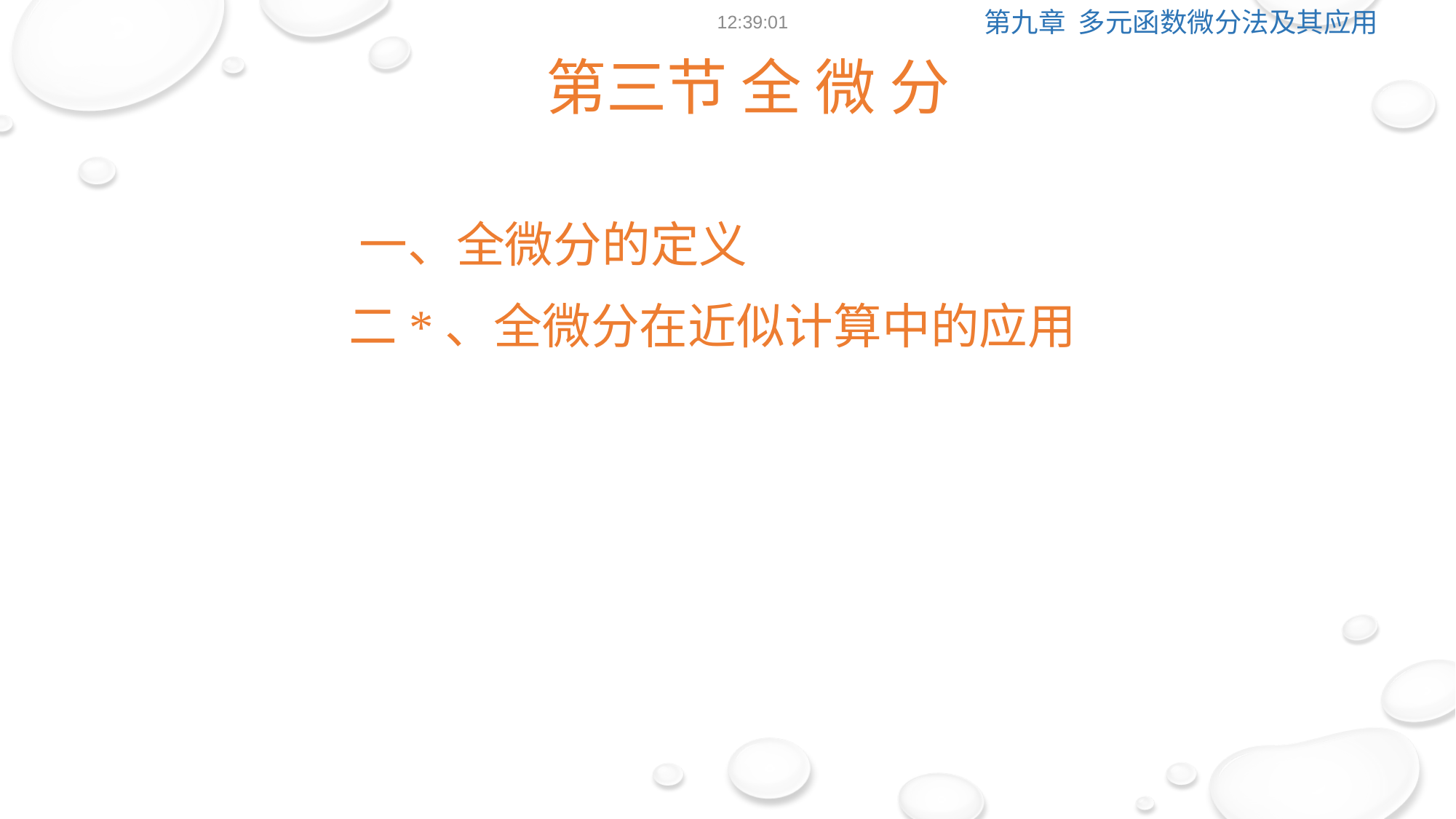

12:39:01
第三节 全 微 分
一、全微分的定义
二*、全微分在近似计算中的应用